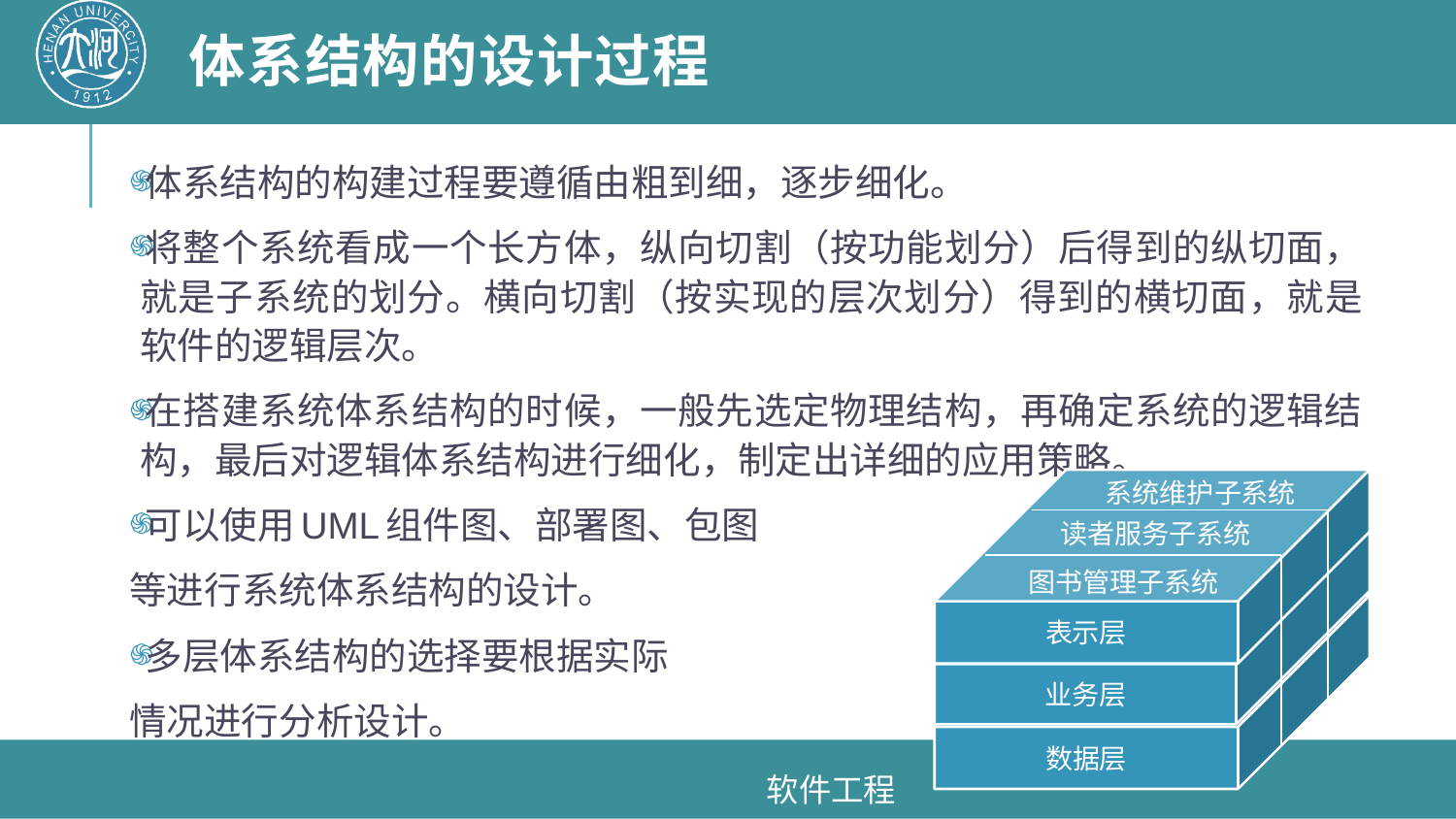

# 体系结构的设计过程
体系结构的构建过程要遵循由粗到细，逐步细化。
将整个系统看成一个长方体，纵向切割（按功能划分）后得到的纵切面，就是子系统的划分。横向切割（按实现的层次划分）得到的横切面，就是软件的逻辑层次。
在搭建系统体系结构的时候，一般先选定物理结构，再确定系统的逻辑结构，最后对逻辑体系结构进行细化，制定出详细的应用策略。
可以使用UML组件图、部署图、包图
等进行系统体系结构的设计。
多层体系结构的选择要根据实际
情况进行分析设计。
系统维护子系统
表示层
读者服务子系统
业务层
图书管理子系统
数据层

软件工程
110